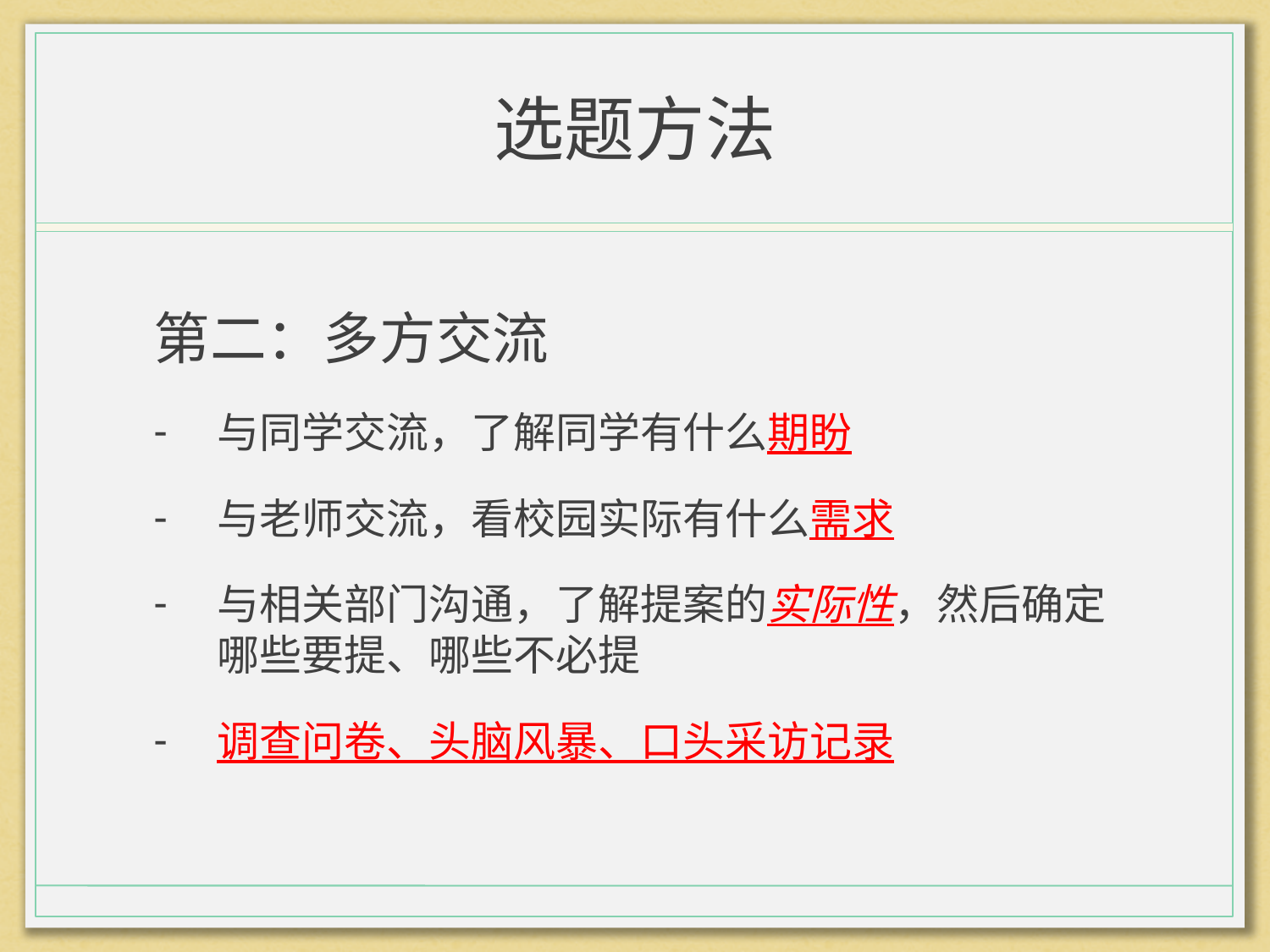

# 选题方法
第二：多方交流
与同学交流，了解同学有什么期盼
与老师交流，看校园实际有什么需求
与相关部门沟通，了解提案的实际性，然后确定哪些要提、哪些不必提
调查问卷、头脑风暴、口头采访记录